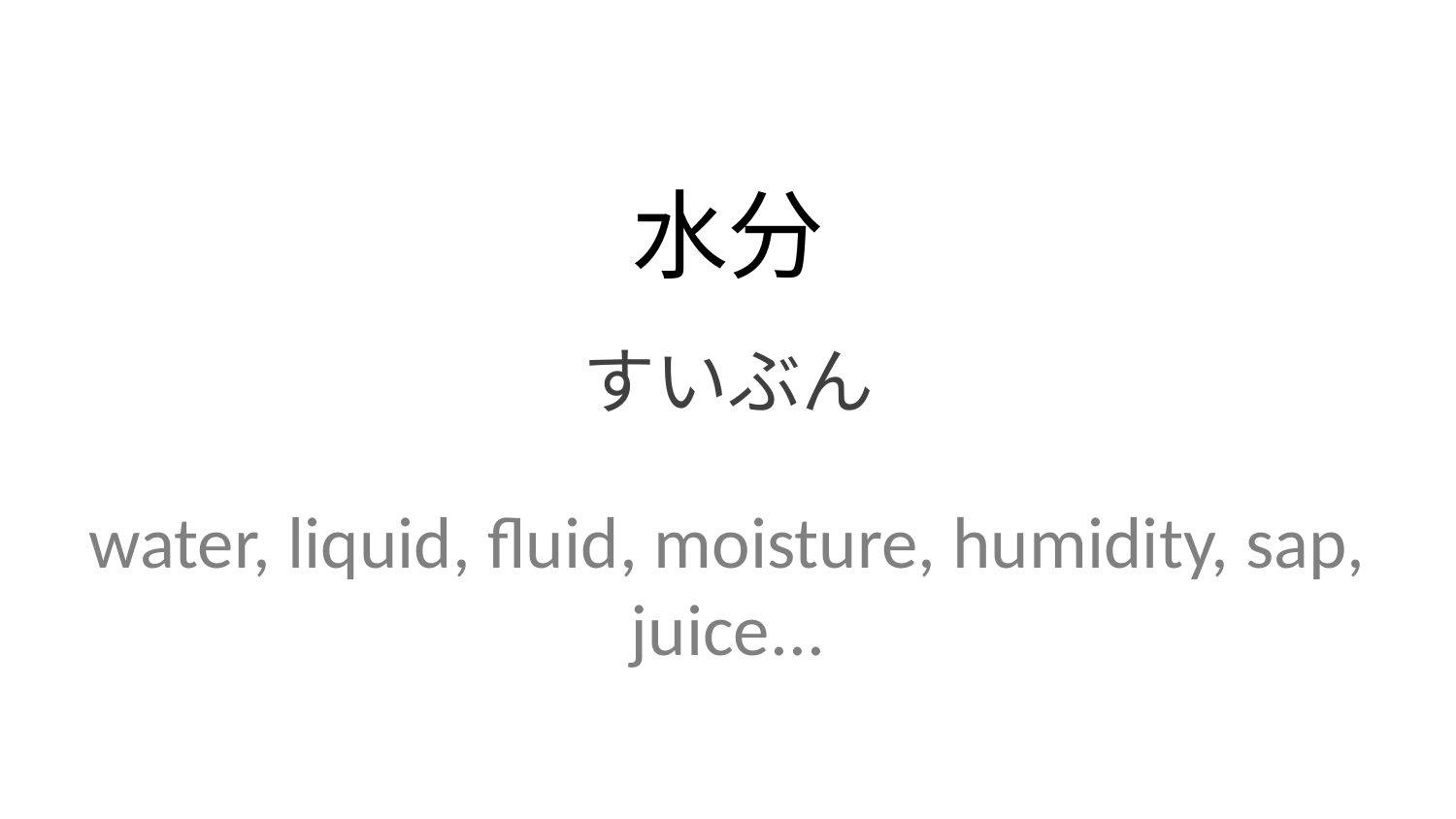

水分

すいぶん
water, liquid, fluid, moisture, humidity, sap, juice...